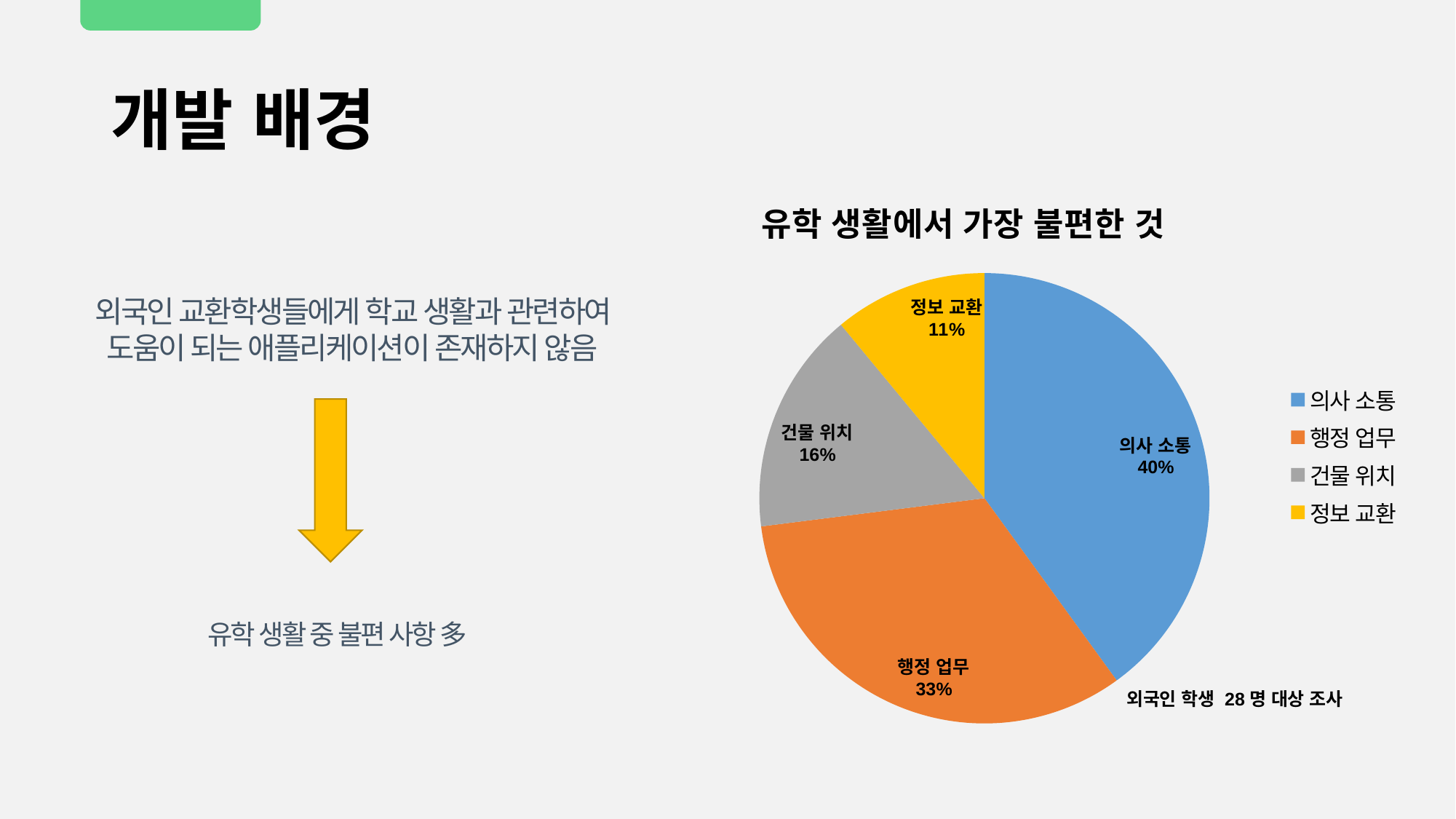

# 개발 배경

### Chart: 유학 생활에서 가장 불편한 것

| Category | 판매 |
|---|---|
| 의사 소통 | 40.0 |
| 행정 업무 | 33.0 |
| 건물 위치 | 16.0 |
| 정보 교환 | 11.0 |
외국인 교환학생들에게 학교 생활과 관련하여 도움이 되는 애플리케이션이 존재하지 않음

유학 생활 중 불편 사항 多
외국인 학생 28명 대상 조사